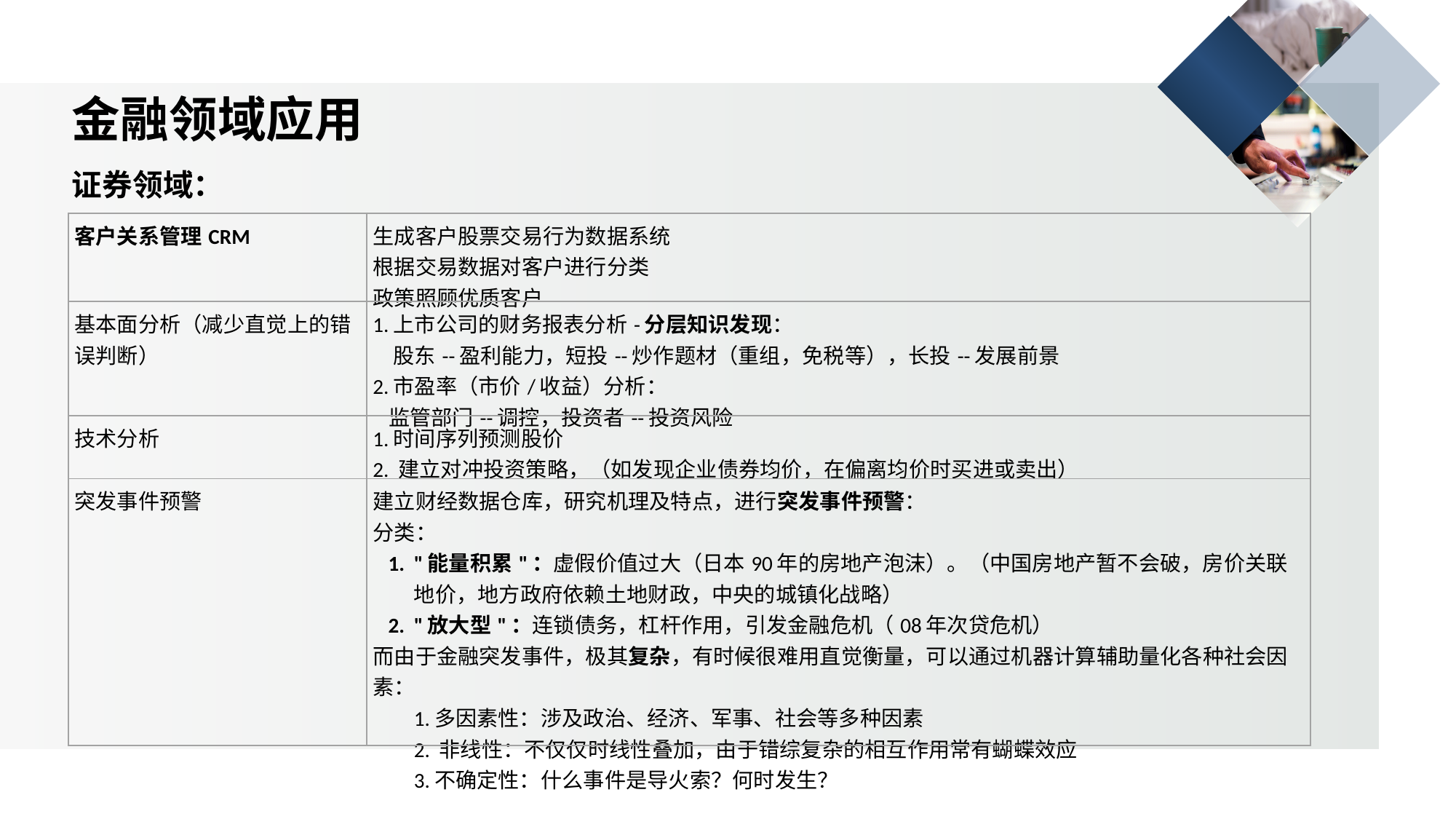

MORE  THEN  TEMPLATE

金融领域应用

证券领域：

| 客户关系管理CRM | 生成客户股票交易行为数据系统 根据交易数据对客户进行分类 政策照顾优质客户 |
| --- | --- |
| 基本面分析（减少直觉上的错误判断） | 1.上市公司的财务报表分析-分层知识发现： 股东--盈利能力，短投--炒作题材（重组，免税等），长投--发展前景 2.市盈率（市价/收益）分析： 监管部门--调控，投资者--投资风险 |
| 技术分析 | 1.时间序列预测股价 2. 建立对冲投资策略，（如发现企业债券均价，在偏离均价时买进或卖出） |
| 突发事件预警 | 建立财经数据仓库，研究机理及特点，进行突发事件预警： 分类： "能量积累"：虚假价值过大（日本90年的房地产泡沫）。（中国房地产暂不会破，房价关联地价，地方政府依赖土地财政，中央的城镇化战略） "放大型"：连锁债务，杠杆作用，引发金融危机（08年次贷危机） 而由于金融突发事件，极其复杂，有时候很难用直觉衡量，可以通过机器计算辅助量化各种社会因素： 1.多因素性：涉及政治、经济、军事、社会等多种因素 2. 非线性：不仅仅时线性叠加，由于错综复杂的相互作用常有蝴蝶效应 3.不确定性：什么事件是导火索？何时发生？ |